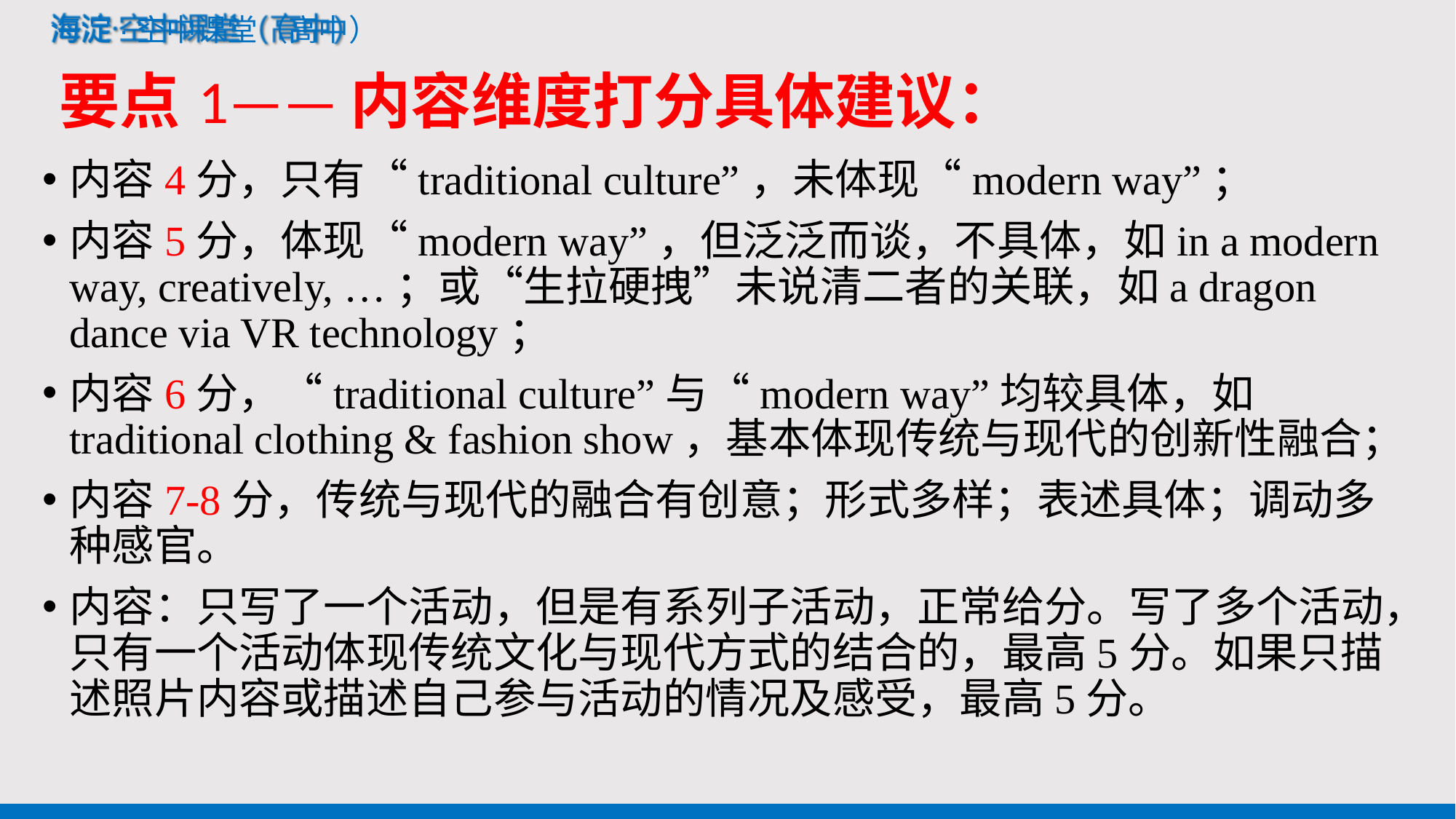

要点1——内容维度打分具体建议：

内容4分，只有“traditional culture”，未体现“modern way”；
内容5分，体现“modern way”，但泛泛而谈，不具体，如in a modern way, creatively, …；或“生拉硬拽”未说清二者的关联，如a dragon dance via VR technology；
内容6分，“traditional culture”与“modern way”均较具体，如traditional clothing & fashion show，基本体现传统与现代的创新性融合；
内容7-8分，传统与现代的融合有创意；形式多样；表述具体；调动多种感官。
内容：只写了一个活动，但是有系列子活动，正常给分。写了多个活动，只有一个活动体现传统文化与现代方式的结合的，最高5分。如果只描述照片内容或描述自己参与活动的情况及感受，最高5分。